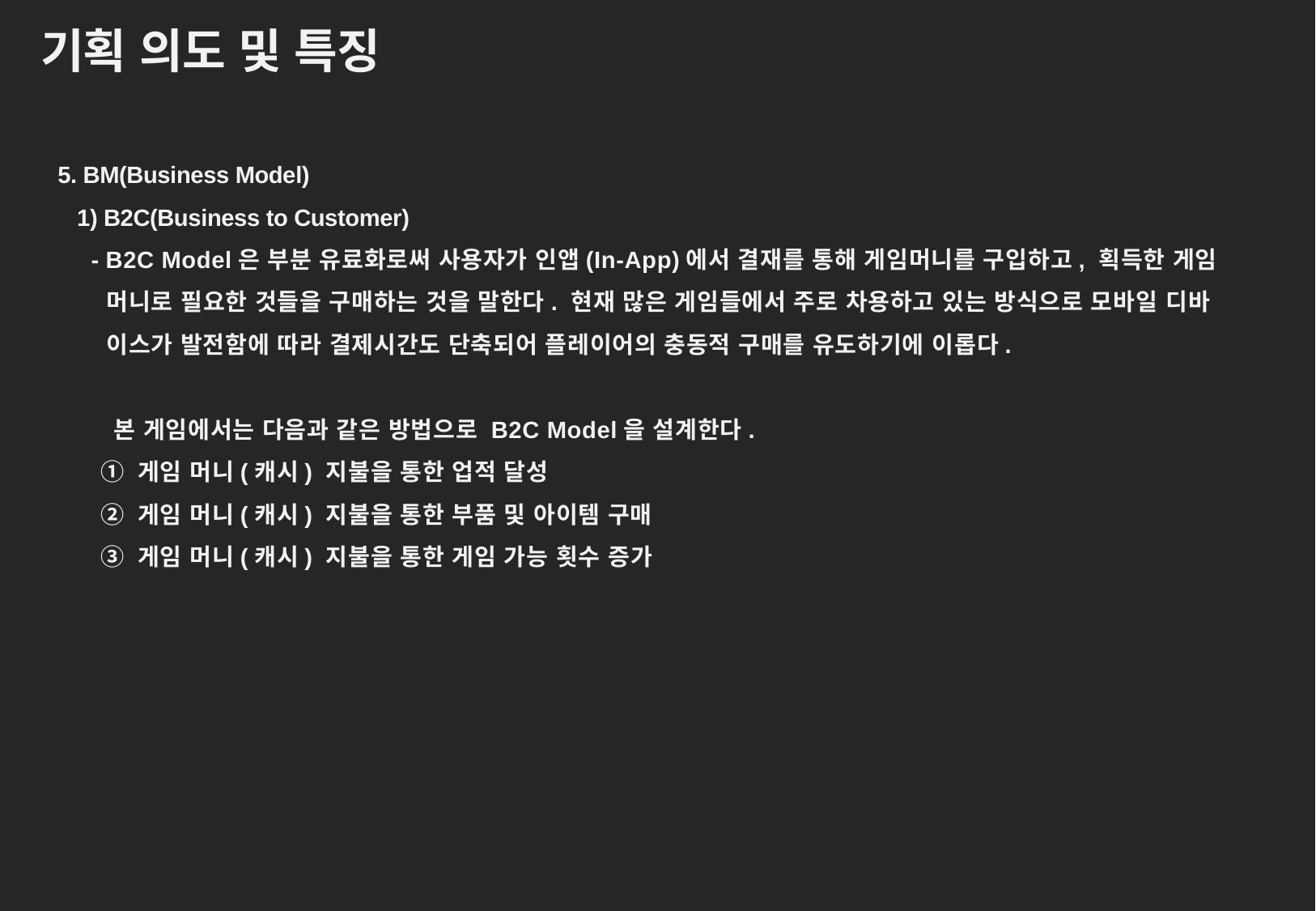

기획 의도 및 특징
5. BM(Business Model)
   1) B2C(Business to Customer)
     - B2C Model은 부분 유료화로써 사용자가 인앱(In-App)에서 결재를 통해 게임머니를 구입하고, 획득한 게임
      머니로 필요한 것들을 구매하는 것을 말한다. 현재 많은 게임들에서 주로 차용하고 있는 방식으로 모바일 디바
      이스가 발전함에 따라 결제시간도 단축되어 플레이어의 충동적 구매를 유도하기에 이롭다.

       본 게임에서는 다음과 같은 방법으로 B2C Model을 설계한다.
      ① 게임 머니(캐시) 지불을 통한 업적 달성
      ② 게임 머니(캐시) 지불을 통한 부품 및 아이템 구매
      ③ 게임 머니(캐시) 지불을 통한 게임 가능 횟수 증가